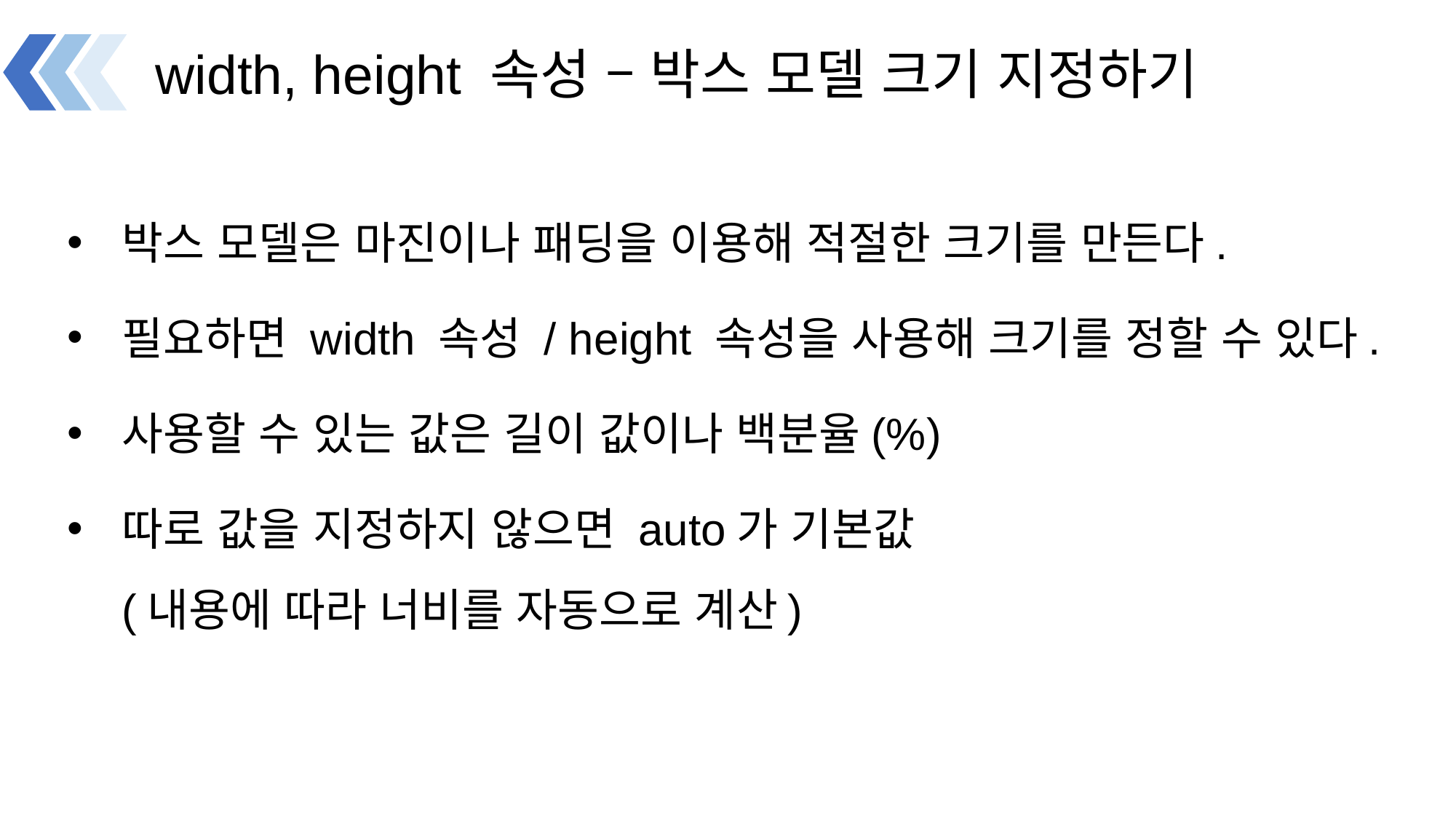

# width, height 속성 – 박스 모델 크기 지정하기
박스 모델은 마진이나 패딩을 이용해 적절한 크기를 만든다.
필요하면 width 속성 / height 속성을 사용해 크기를 정할 수 있다.
사용할 수 있는 값은 길이 값이나 백분율(%)
따로 값을 지정하지 않으면 auto가 기본값
(내용에 따라 너비를 자동으로 계산)